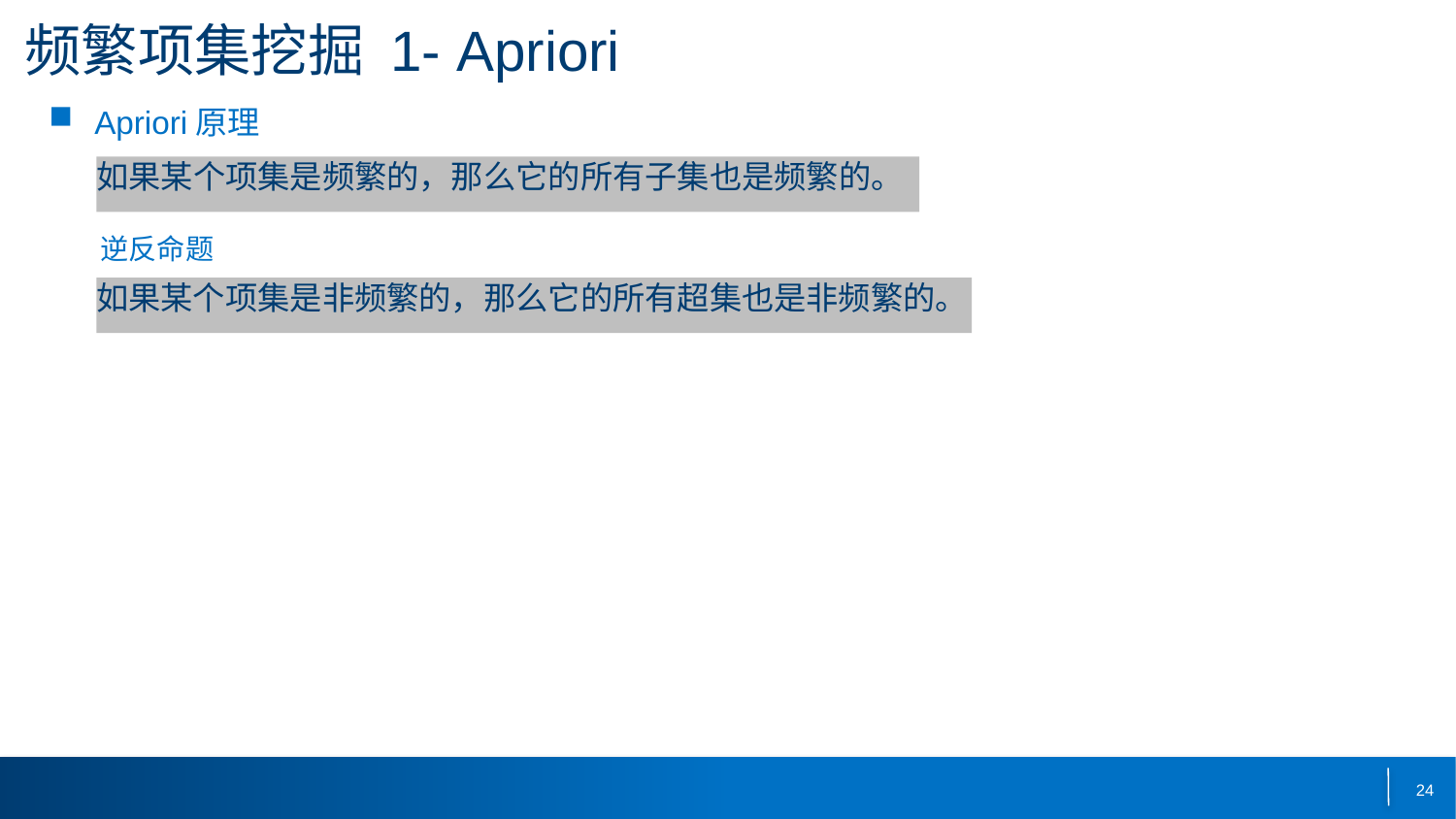

# 频繁项集挖掘 1- Apriori

Apriori原理

      逆反命题

如果某个项集是频繁的，那么它的所有子集也是频繁的。

如果某个项集是非频繁的，那么它的所有超集也是非频繁的。

24